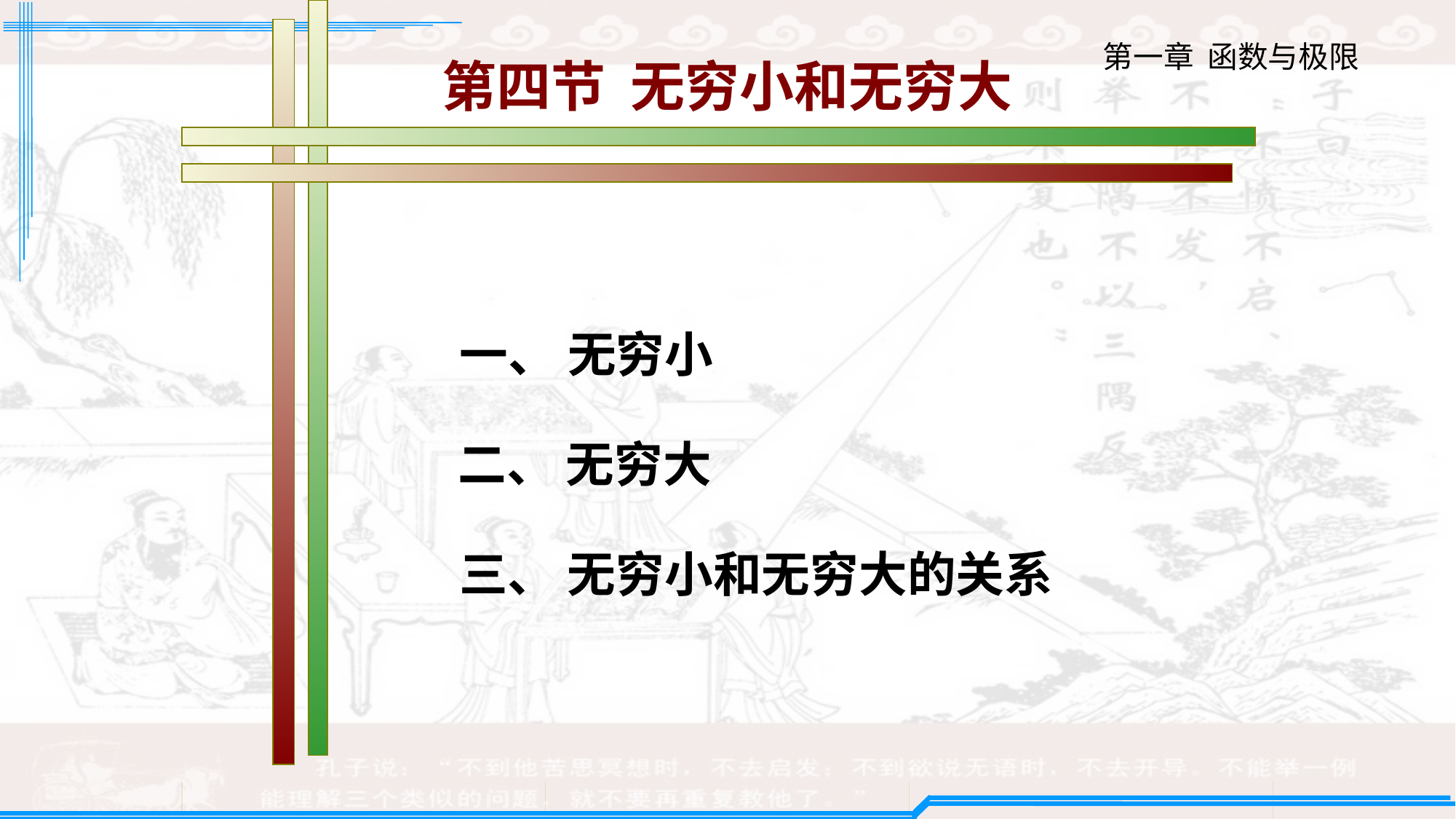

第四节  无穷小和无穷大
一、 无穷小
二、 无穷大

三、 无穷小和无穷大的关系